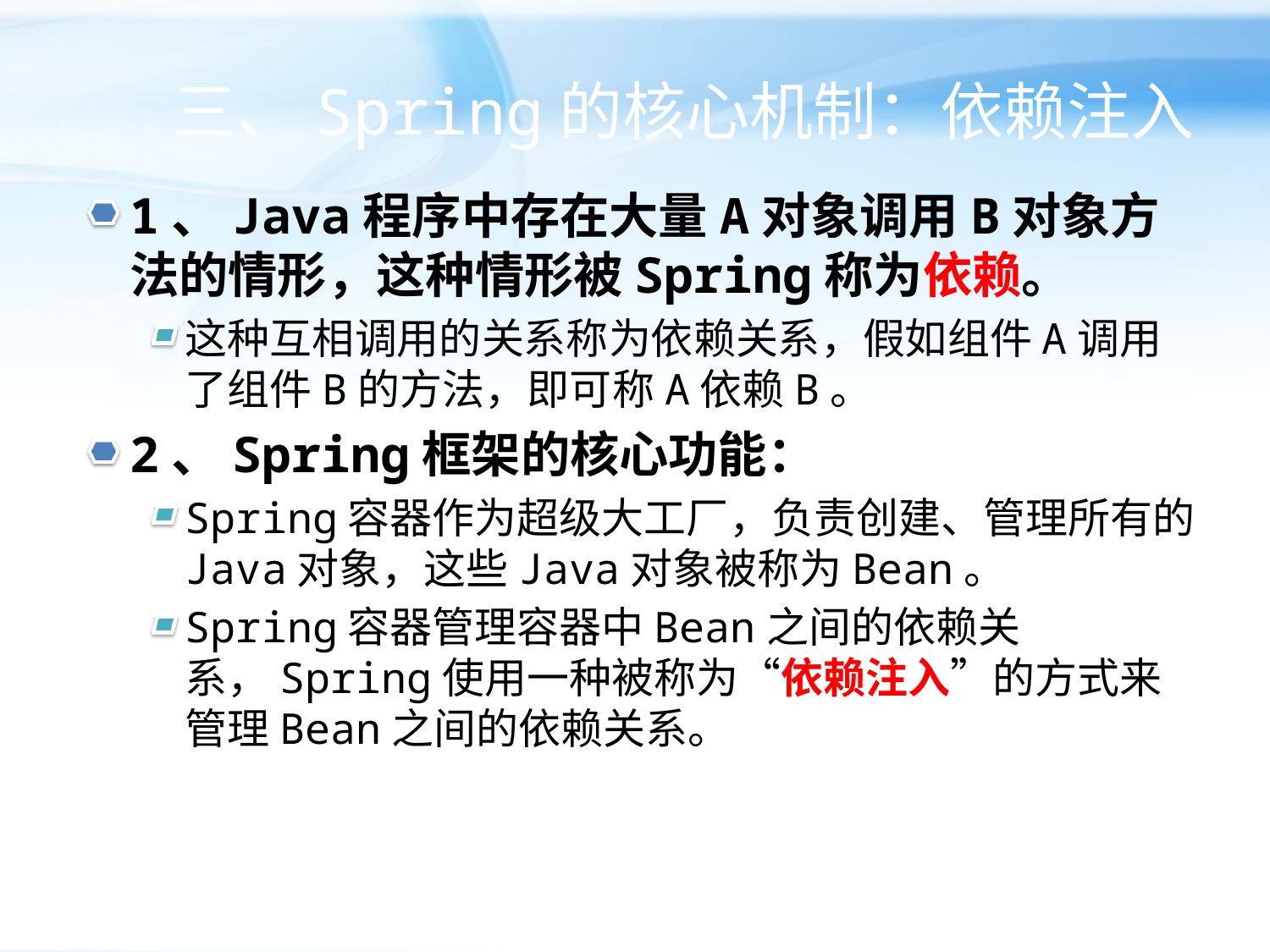

# 三、Spring的核心机制：依赖注入
1、Java程序中存在大量A对象调用B对象方法的情形，这种情形被Spring称为依赖。
这种互相调用的关系称为依赖关系，假如组件A调用了组件B的方法，即可称A依赖B。
2、Spring框架的核心功能：
Spring容器作为超级大工厂，负责创建、管理所有的Java对象，这些Java对象被称为Bean。
Spring容器管理容器中Bean之间的依赖关系，Spring使用一种被称为“依赖注入”的方式来管理Bean之间的依赖关系。